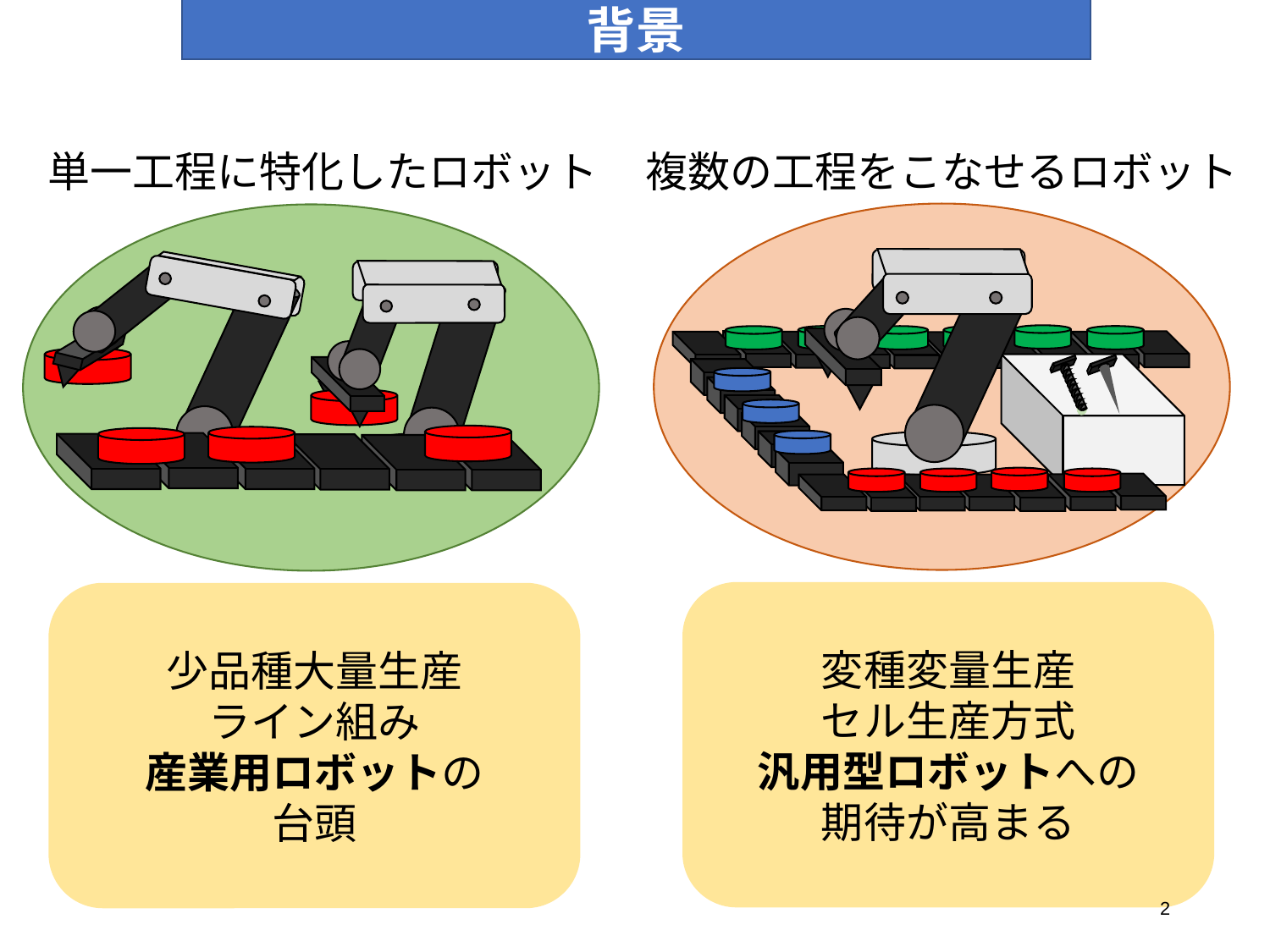

背景
単一工程に特化したロボット

少品種大量生産
ライン組み
産業用ロボットの
台頭
複数の工程をこなせるロボット

変種変量生産
セル生産方式
汎用型ロボットへの
期待が高まる
2